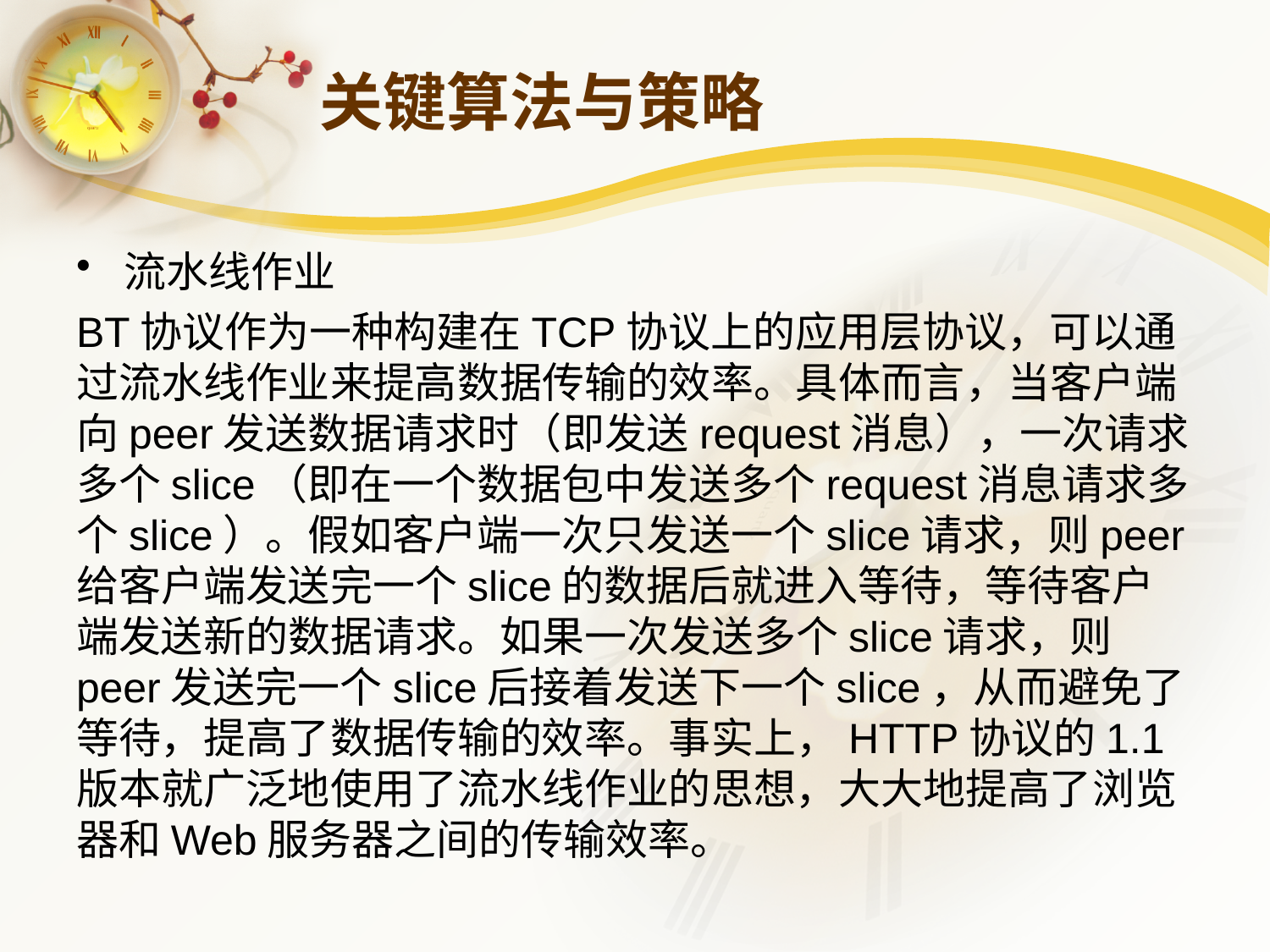

# 关键算法与策略
流水线作业
BT协议作为一种构建在TCP协议上的应用层协议，可以通过流水线作业来提高数据传输的效率。具体而言，当客户端向peer发送数据请求时（即发送request消息），一次请求多个slice（即在一个数据包中发送多个request消息请求多个slice）。假如客户端一次只发送一个slice请求，则peer给客户端发送完一个slice的数据后就进入等待，等待客户端发送新的数据请求。如果一次发送多个slice请求，则peer发送完一个slice后接着发送下一个slice，从而避免了等待，提高了数据传输的效率。事实上，HTTP协议的1.1版本就广泛地使用了流水线作业的思想，大大地提高了浏览器和Web服务器之间的传输效率。